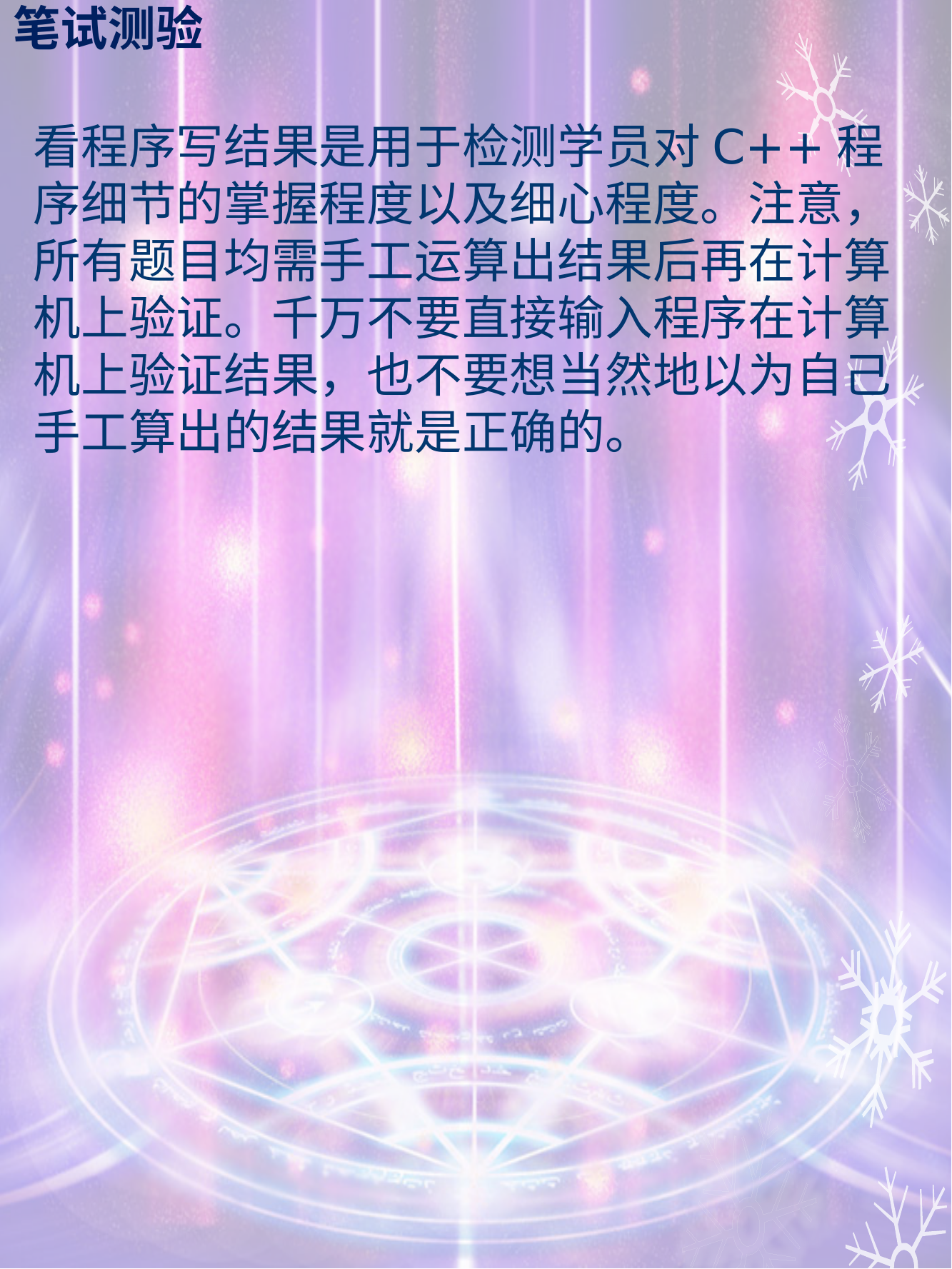

# 笔试测验

看程序写结果是用于检测学员对C++程序细节的掌握程度以及细心程度。注意，所有题目均需手工运算出结果后再在计算机上验证。千万不要直接输入程序在计算机上验证结果，也不要想当然地以为自己手工算出的结果就是正确的。